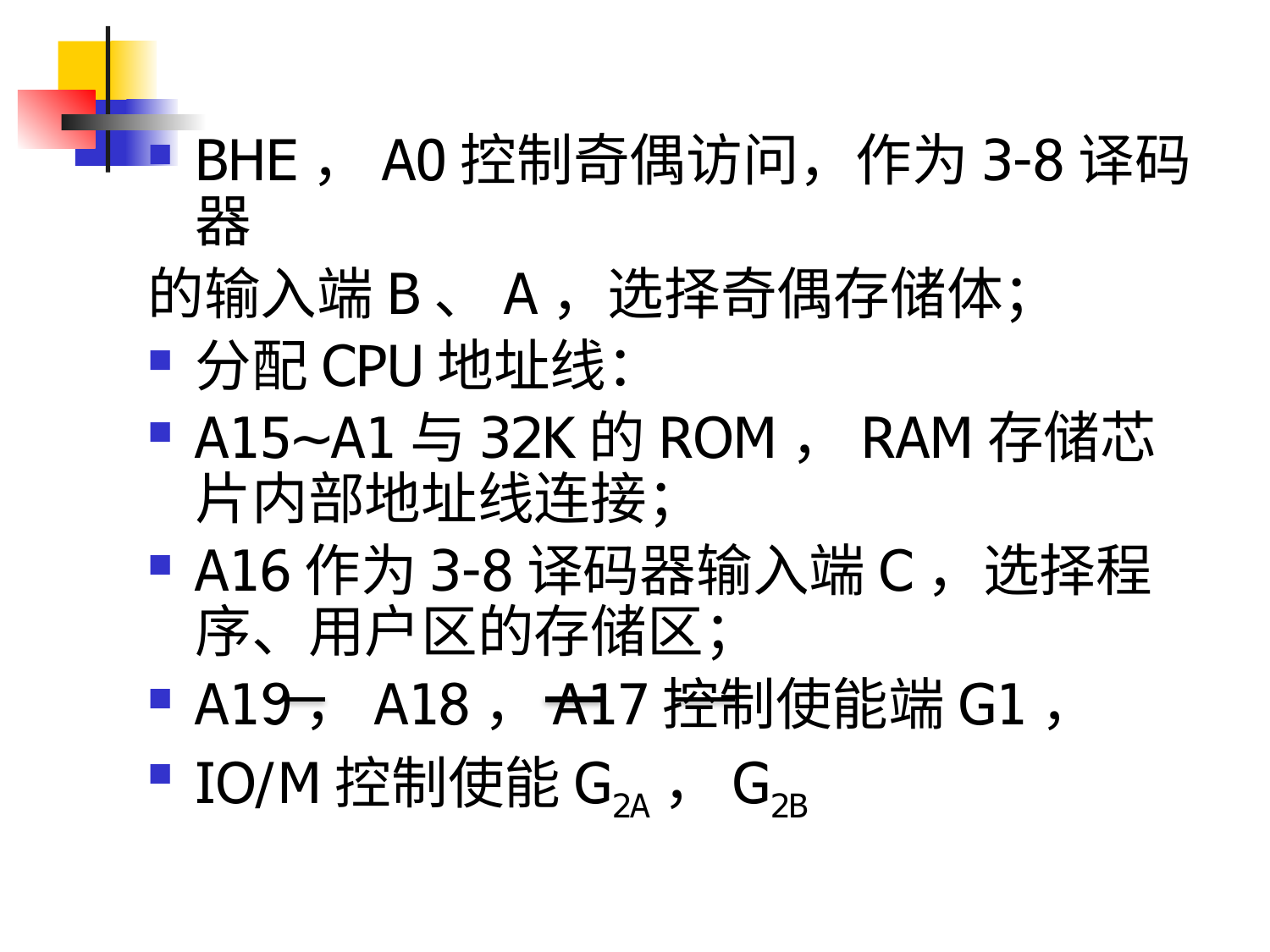

BHE，A0控制奇偶访问，作为3-8译码器
的输入端B、A，选择奇偶存储体；
分配CPU地址线：
A15~A1与32K的ROM，RAM存储芯片内部地址线连接；
A16作为3-8译码器输入端C，选择程序、用户区的存储区；
A19，A18，A17控制使能端G1，
IO/M控制使能G2A，G2B